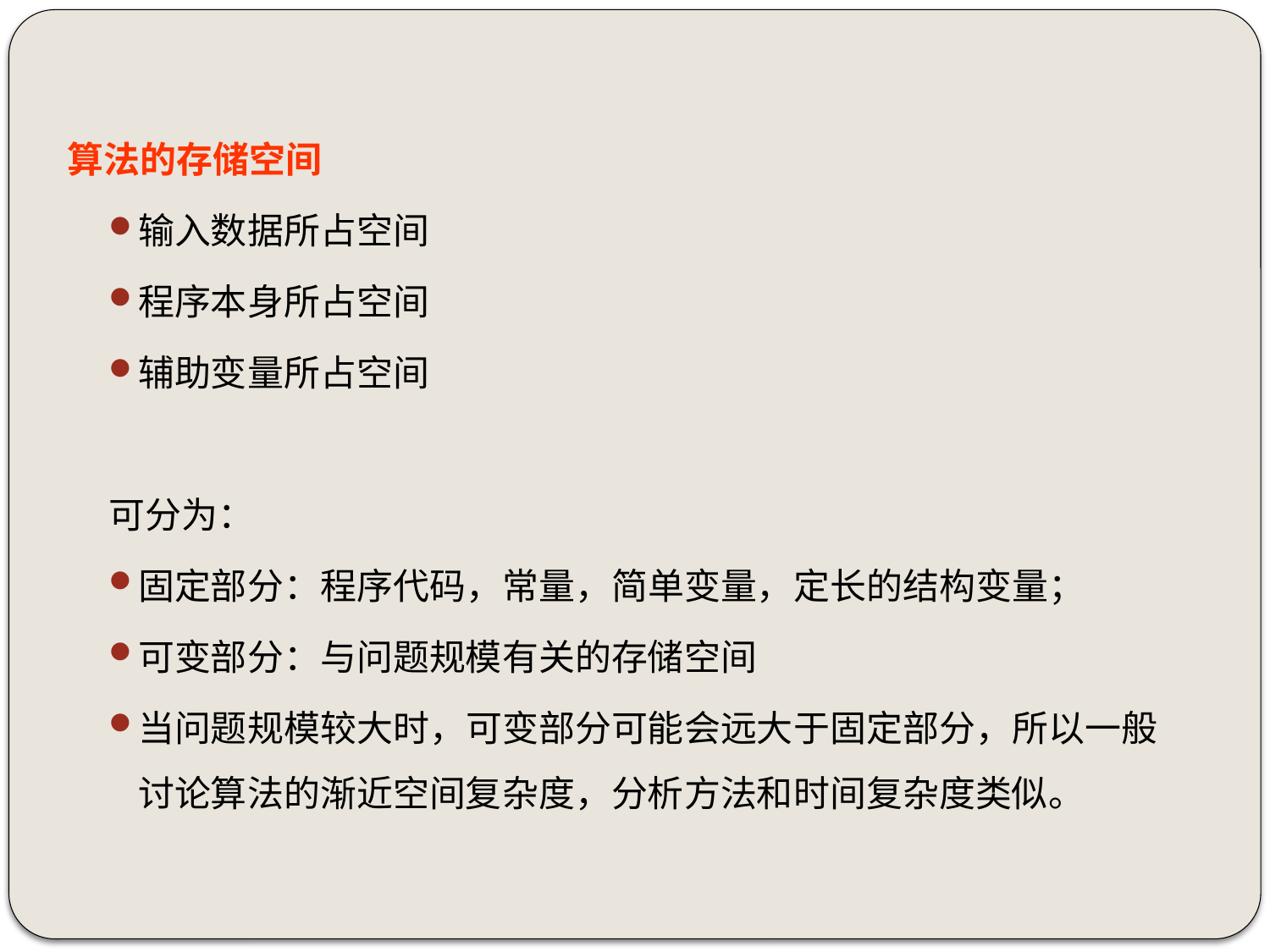

算法的存储空间
输入数据所占空间
程序本身所占空间
辅助变量所占空间

可分为：
固定部分：程序代码，常量，简单变量，定长的结构变量；
可变部分：与问题规模有关的存储空间
当问题规模较大时，可变部分可能会远大于固定部分，所以一般讨论算法的渐近空间复杂度，分析方法和时间复杂度类似。